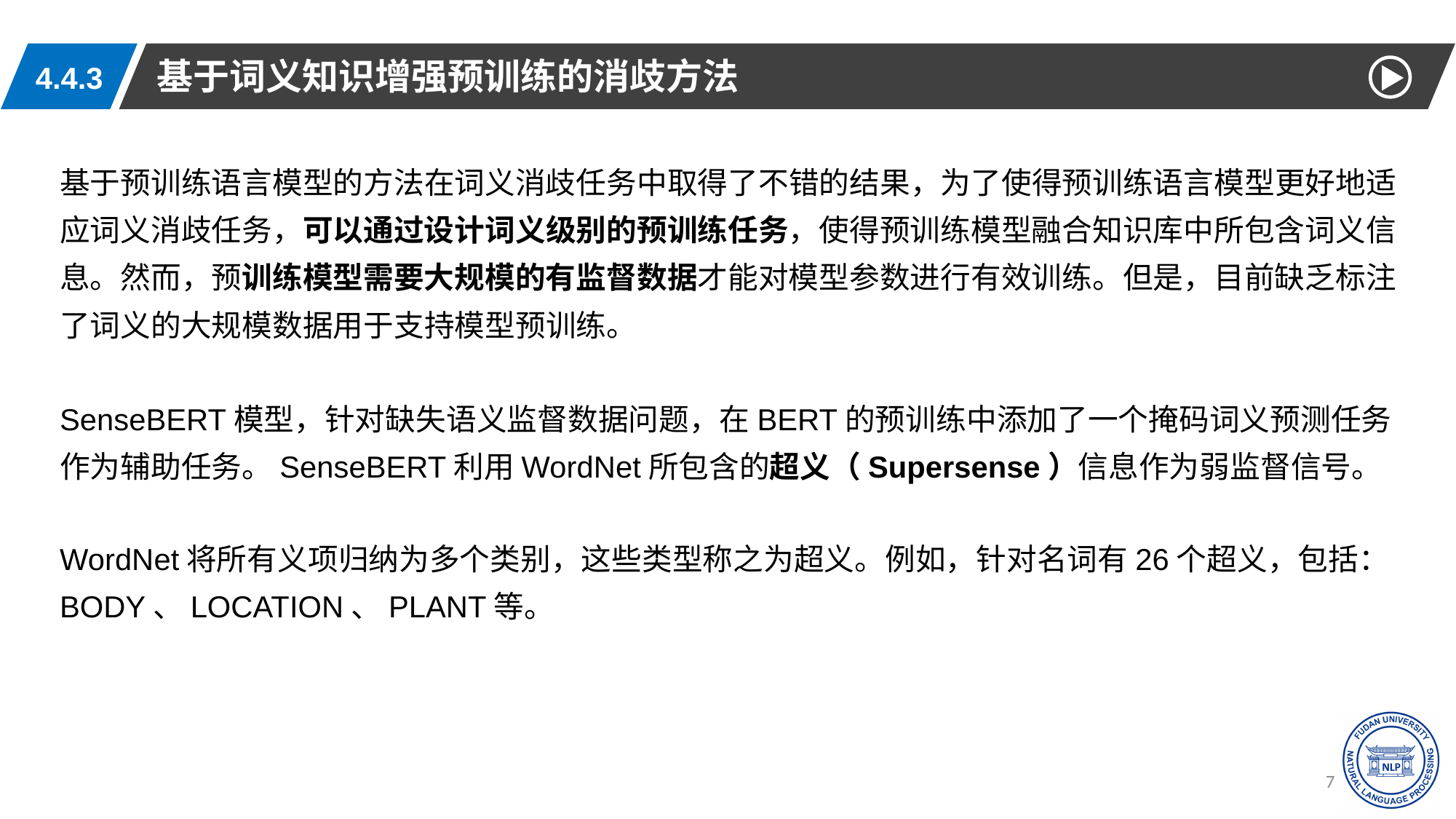

基于词义知识增强预训练的消歧方法
4.4.3

基于预训练语言模型的方法在词义消歧任务中取得了不错的结果，为了使得预训练语言模型更好地适应词义消歧任务，可以通过设计词义级别的预训练任务，使得预训练模型融合知识库中所包含词义信息。然而，预训练模型需要大规模的有监督数据才能对模型参数进行有效训练。但是，目前缺乏标注了词义的大规模数据用于支持模型预训练。
SenseBERT模型，针对缺失语义监督数据问题，在BERT的预训练中添加了一个掩码词义预测任务作为辅助任务。SenseBERT利用WordNet所包含的超义（Supersense）信息作为弱监督信号。
WordNet将所有义项归纳为多个类别，这些类型称之为超义。例如，针对名词有26个超义，包括：BODY、LOCATION、PLANT等。
77